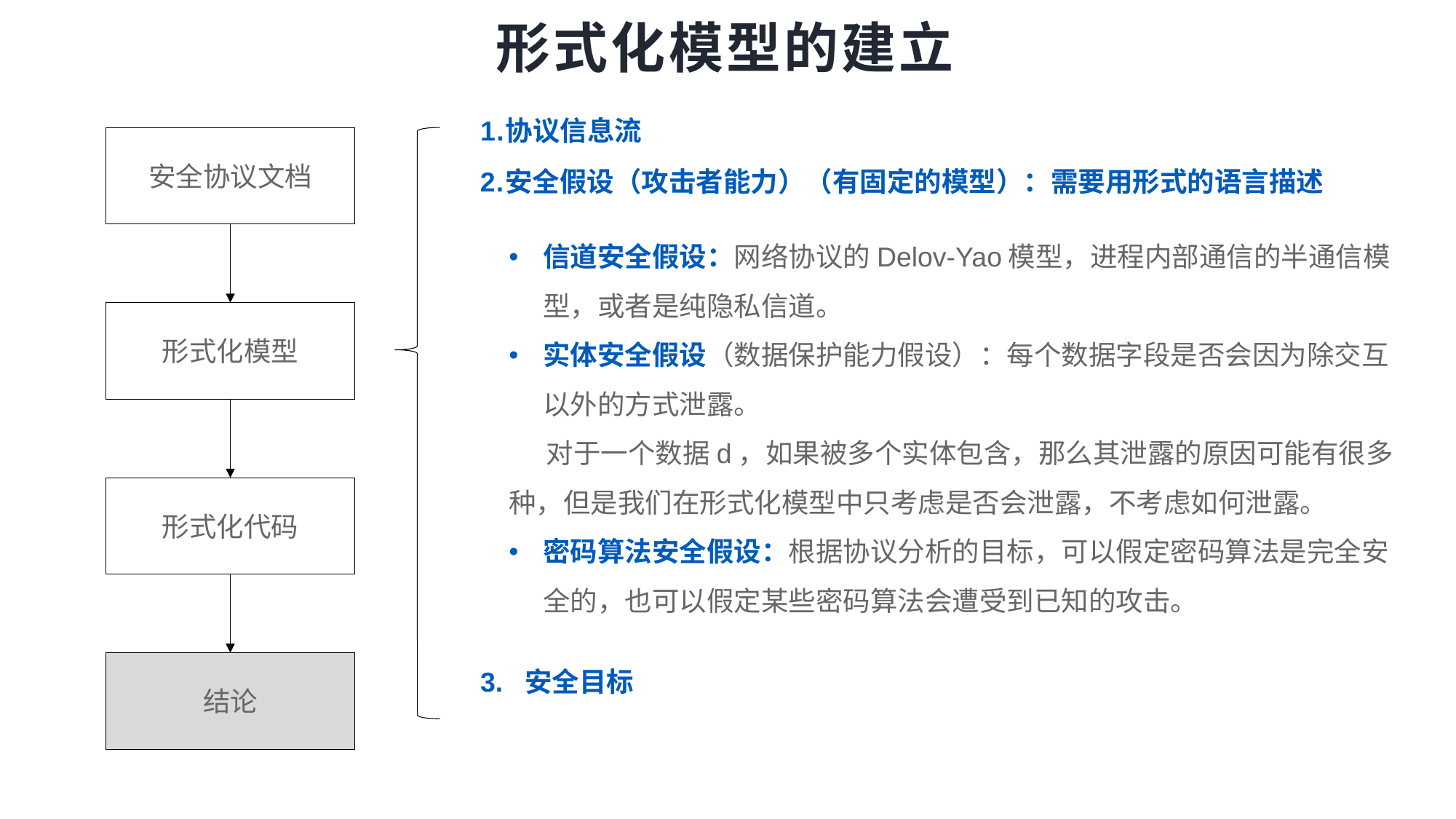

# 形式化模型的建立
协议信息流

安全协议文档
安全假设（攻击者能力）（有固定的模型）：需要用形式的语言描述
信道安全假设：网络协议的Delov-Yao模型，进程内部通信的半通信模型，或者是纯隐私信道。
实体安全假设（数据保护能力假设）：每个数据字段是否会因为除交互以外的方式泄露。
     对于一个数据d，如果被多个实体包含，那么其泄露的原因可能有很多种，但是我们在形式化模型中只考虑是否会泄露，不考虑如何泄露。
密码算法安全假设：根据协议分析的目标，可以假定密码算法是完全安全的，也可以假定某些密码算法会遭受到已知的攻击。
形式化模型

形式化代码
3.  安全目标
结论